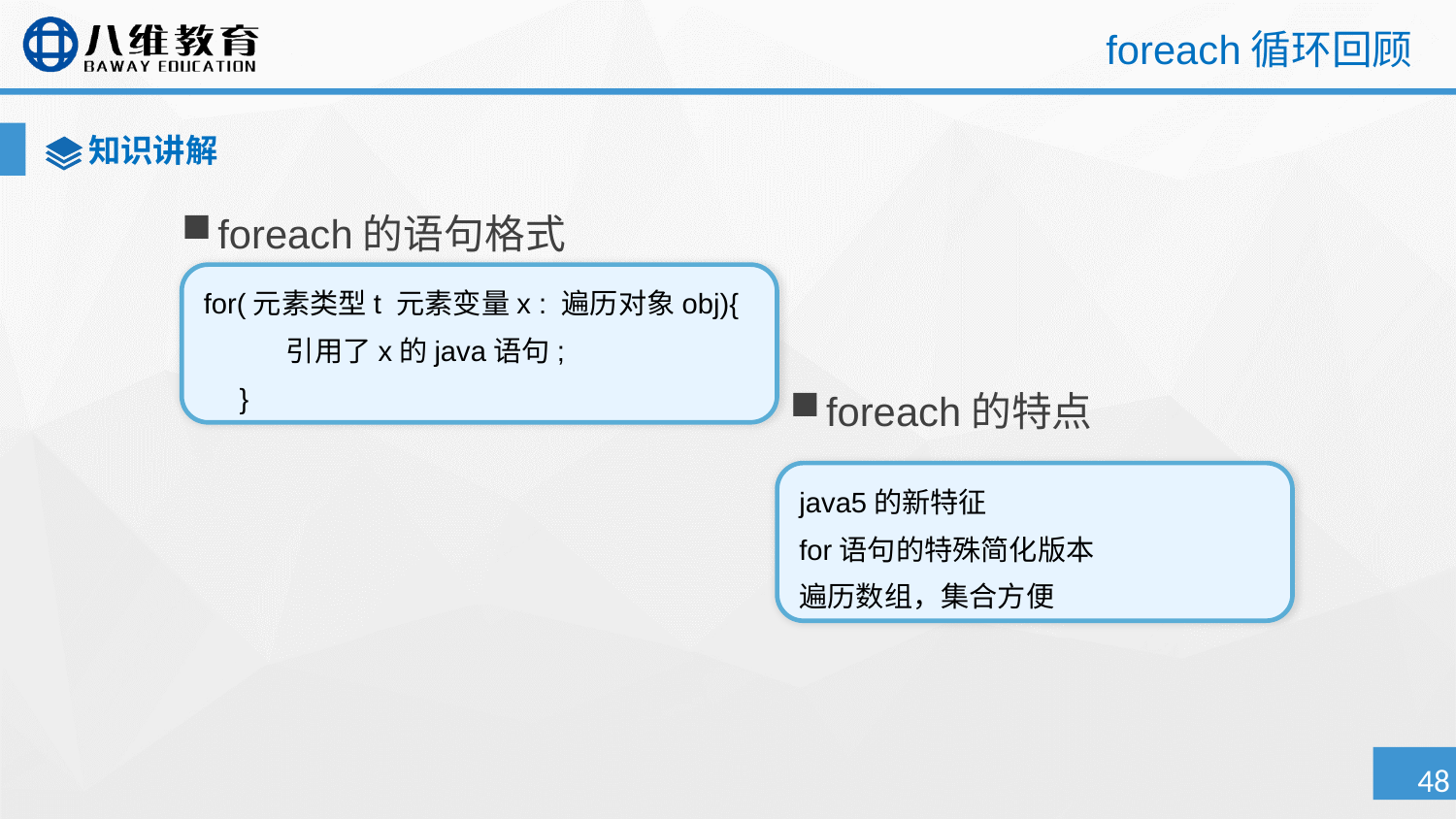

# foreach循环回顾
知识讲解

foreach的语句格式
for(元素类型t 元素变量x : 遍历对象obj){ 
     引用了x的java语句; 
}
foreach的特点
java5的新特征
for语句的特殊简化版本
遍历数组，集合方便